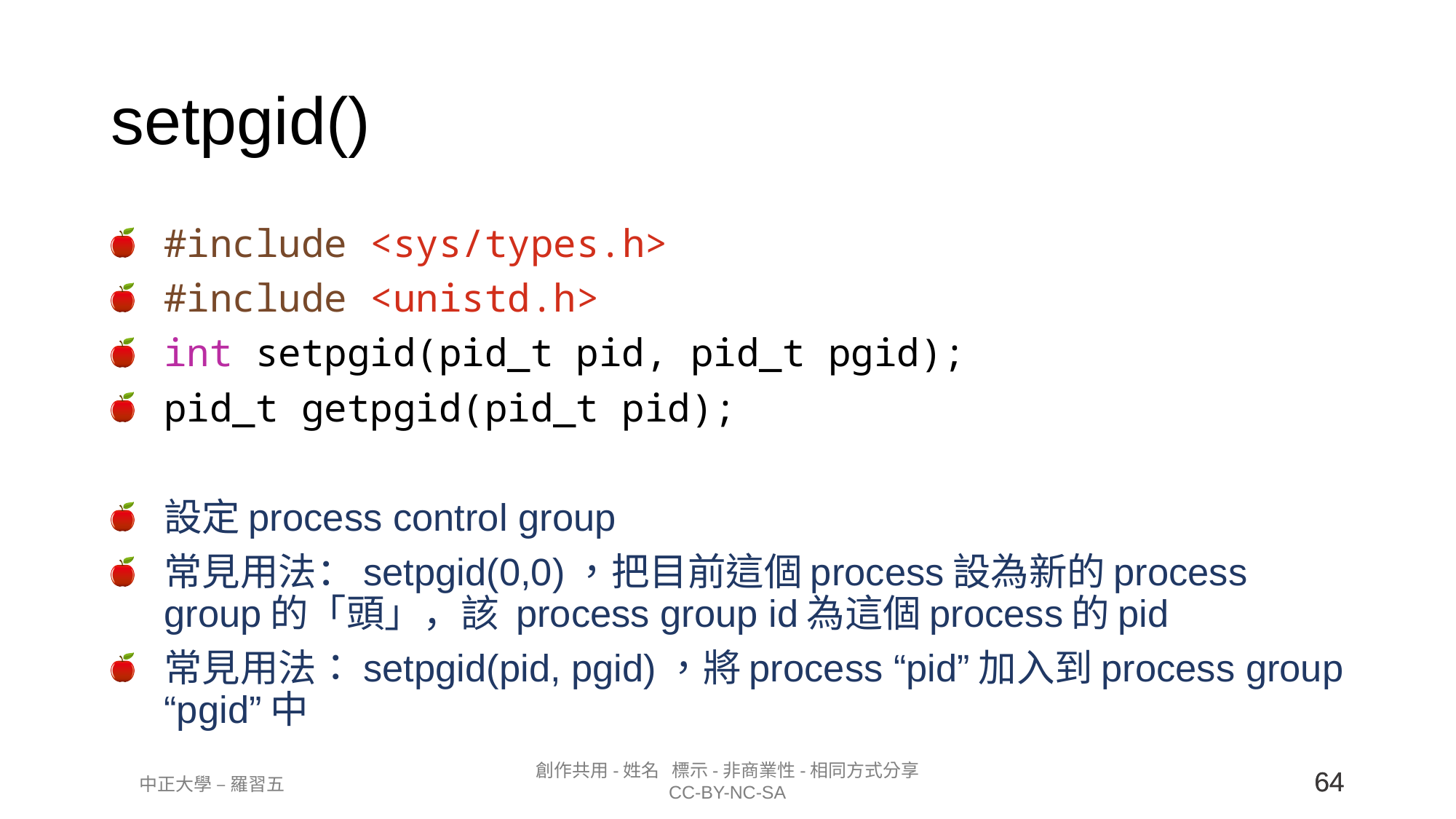

# setpgid()
#include <sys/types.h>
#include <unistd.h>
int setpgid(pid_t pid, pid_t pgid);
pid_t getpgid(pid_t pid);

設定process control group
常見用法：setpgid(0,0)，把目前這個process設為新的process group的「頭」，該 process group id為這個process的pid
常見用法：setpgid(pid, pgid)，將process “pid”加入到process group “pgid”中